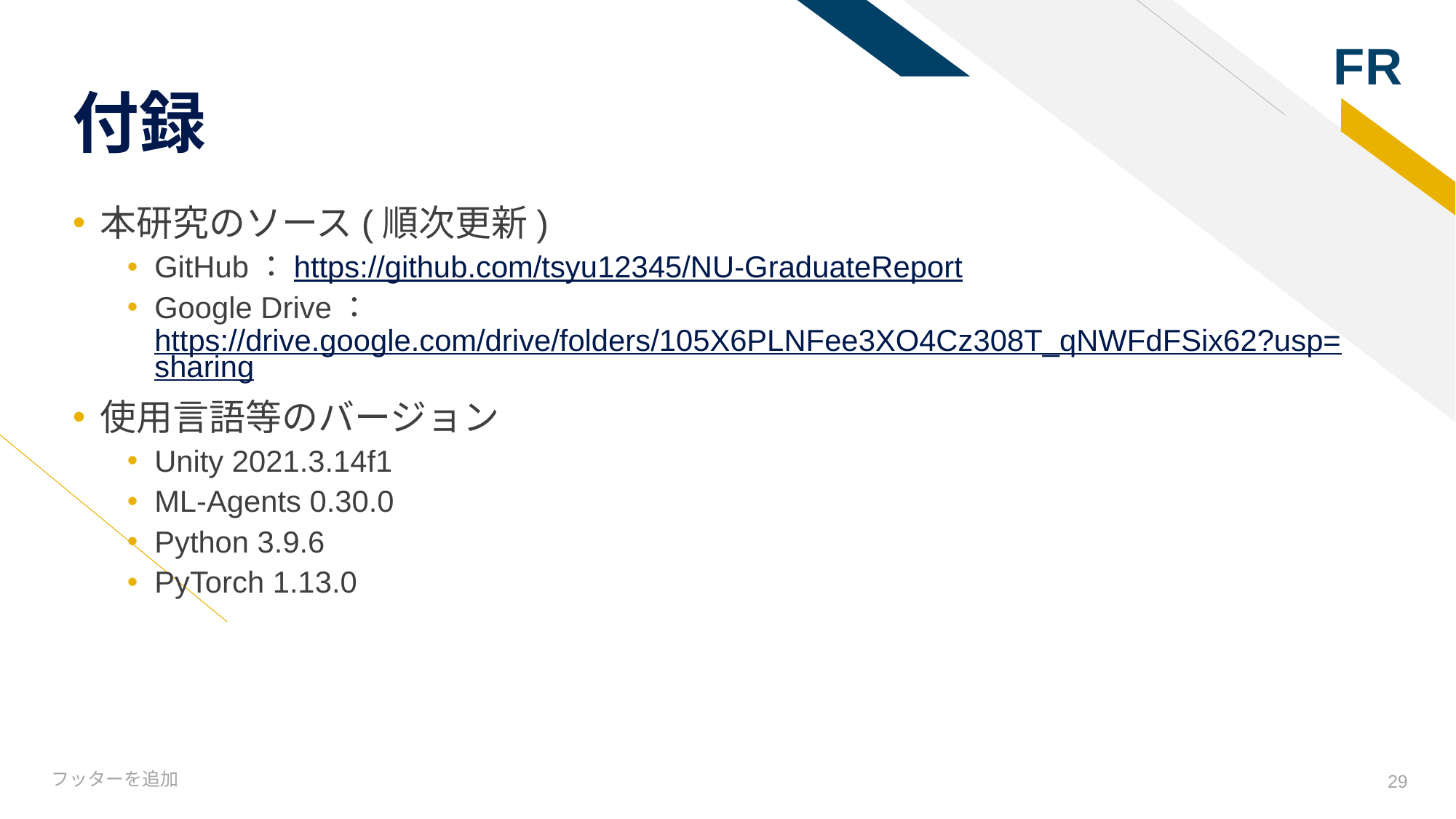

# 付録
本研究のソース(順次更新)
GitHub：https://github.com/tsyu12345/NU-GraduateReport
Google Drive：https://drive.google.com/drive/folders/105X6PLNFee3XO4Cz308T_qNWFdFSix62?usp=sharing
使用言語等のバージョン
Unity 2021.3.14f1
ML-Agents 0.30.0
Python 3.9.6
PyTorch 1.13.0

フッターを追加
29